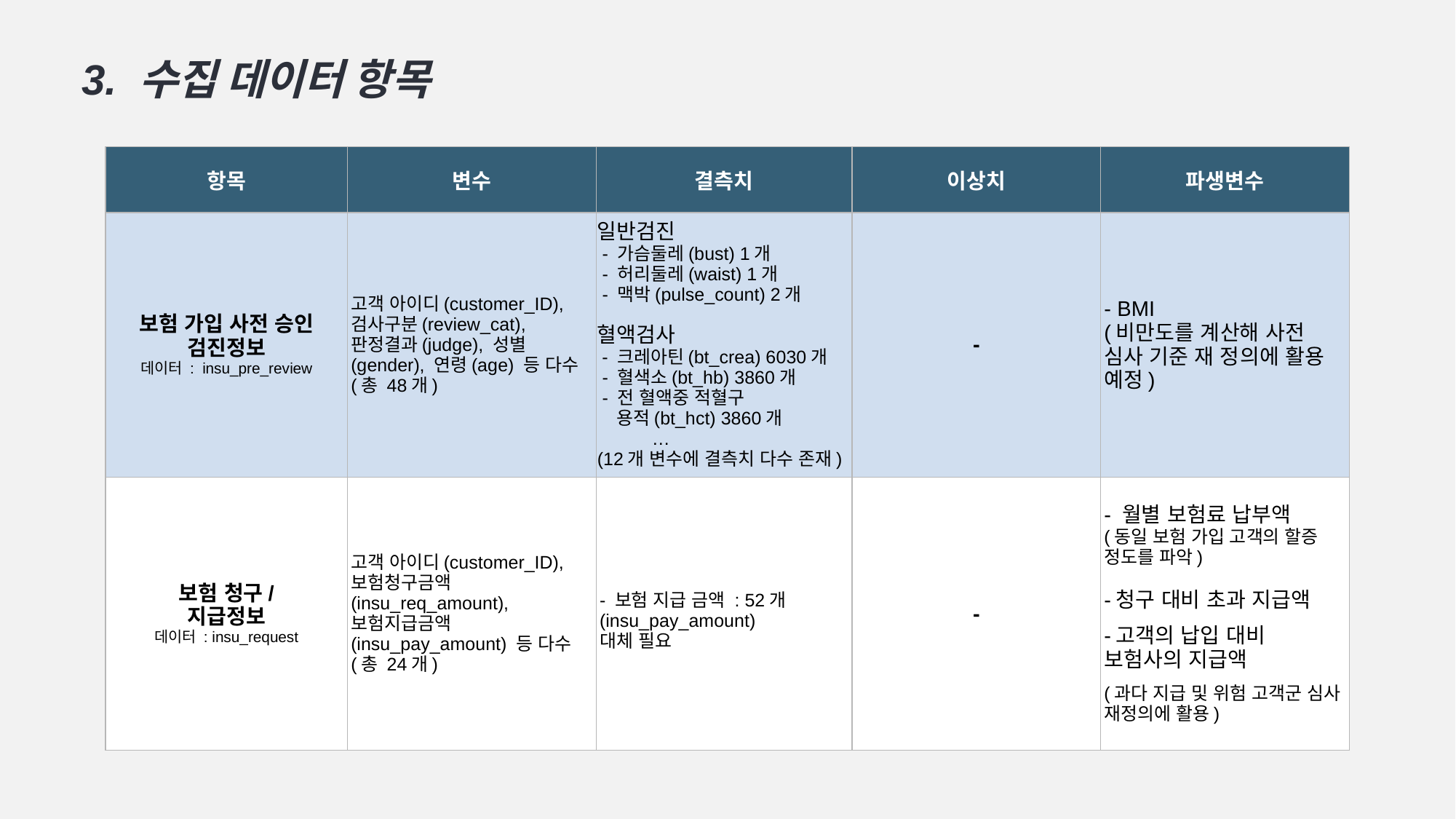

3. 수집 데이터 항목
| 항목 | 변수 | 결측치 | 이상치 | 파생변수 |
| --- | --- | --- | --- | --- |
| 보험 가입 사전 승인 검진정보 데이터 : insu\_pre\_review | 고객 아이디(customer\_ID), 검사구분(review\_cat), 판정결과(judge), 성별(gender), 연령(age) 등 다수(총 48개) | 일반검진 - 가슴둘레(bust) 1개 - 허리둘레(waist) 1개 - 맥박(pulse\_count) 2개 혈액검사 - 크레아틴(bt\_crea) 6030개 - 혈색소(bt\_hb) 3860개 - 전 혈액중 적혈구 용적(bt\_hct) 3860개 … (12개 변수에 결측치 다수 존재) | - | - BMI (비만도를 계산해 사전 심사 기준 재 정의에 활용 예정) |
| 보험 청구/ 지급정보 데이터 : insu\_request | 고객 아이디(customer\_ID), 보험청구금액(insu\_req\_amount), 보험지급금액(insu\_pay\_amount) 등 다수 (총 24개) | - 보험 지급 금액 : 52개 (insu\_pay\_amount) 대체 필요 | - | - 월별 보험료 납부액 (동일 보험 가입 고객의 할증 정도를 파악) -청구 대비 초과 지급액 -고객의 납입 대비 보험사의 지급액 (과다 지급 및 위험 고객군 심사 재정의에 활용) |